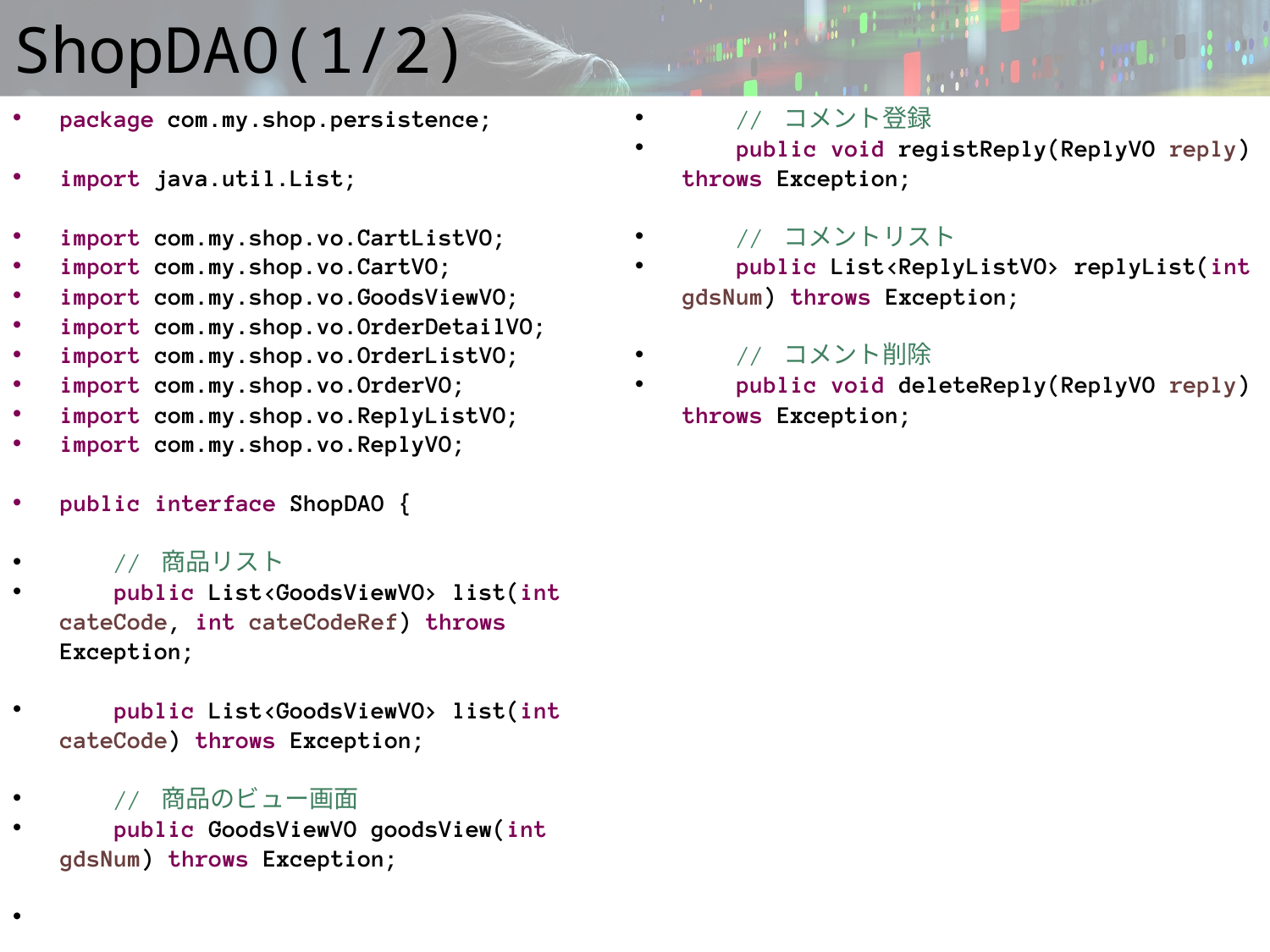

# ShopDAO(1/2)
package com.my.shop.persistence;

import java.util.List;

import com.my.shop.vo.CartListVO;
import com.my.shop.vo.CartVO;
import com.my.shop.vo.GoodsViewVO;
import com.my.shop.vo.OrderDetailVO;
import com.my.shop.vo.OrderListVO;
import com.my.shop.vo.OrderVO;
import com.my.shop.vo.ReplyListVO;
import com.my.shop.vo.ReplyVO;

public interface ShopDAO {

    // 商品リスト
    public List<GoodsViewVO> list(int cateCode, int cateCodeRef) throws Exception;

    public List<GoodsViewVO> list(int cateCode) throws Exception;

    // 商品のビュー画面
    public GoodsViewVO goodsView(int gdsNum) throws Exception;

    // コメント登録
    public void registReply(ReplyVO reply) throws Exception;

    // コメントリスト
    public List<ReplyListVO> replyList(int gdsNum) throws Exception;

    // コメント削除
    public void deleteReply(ReplyVO reply) throws Exception;